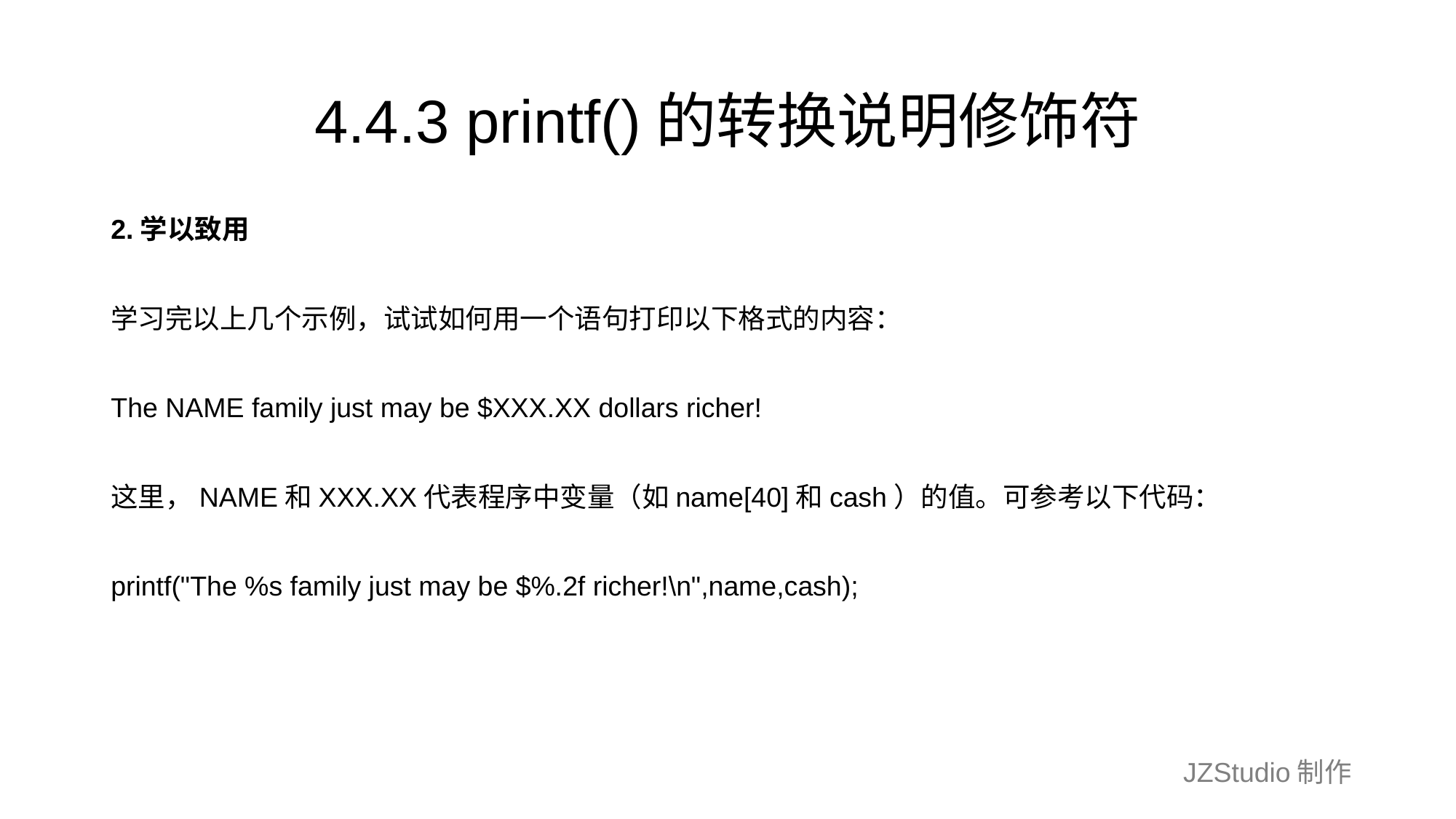

# 4.4.3 printf()的转换说明修饰符
2.学以致用

学习完以上几个示例，试试如何用一个语句打印以下格式的内容：

The NAME family just may be $XXX.XX dollars richer!

这里，NAME和XXX.XX代表程序中变量（如name[40]和cash）的值。可参考以下代码：

printf("The %s family just may be $%.2f richer!\n",name,cash);